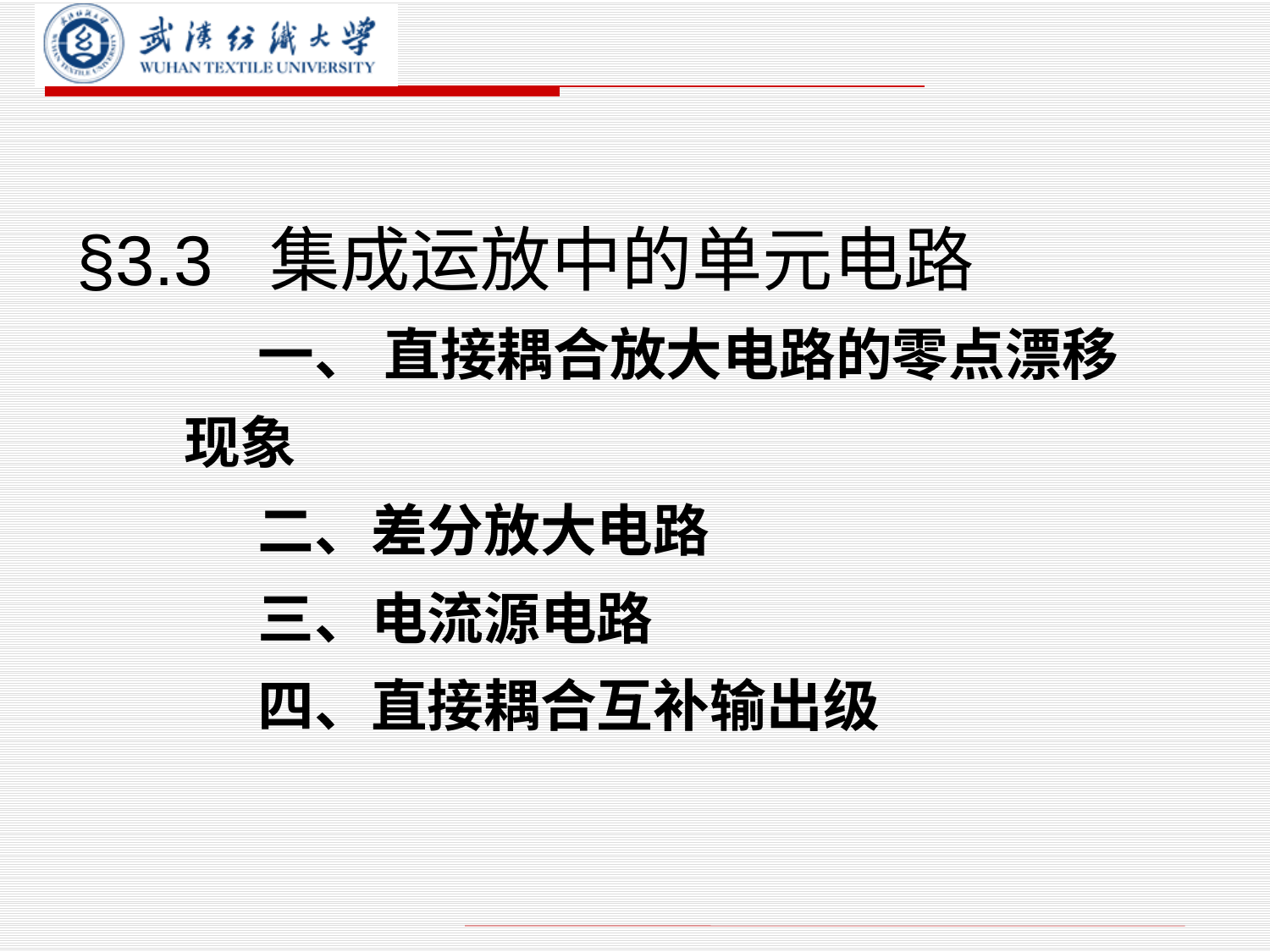

§3.3  集成运放中的单元电路
一、 直接耦合放大电路的零点漂移现象
二、差分放大电路
三、电流源电路
四、直接耦合互补输出级